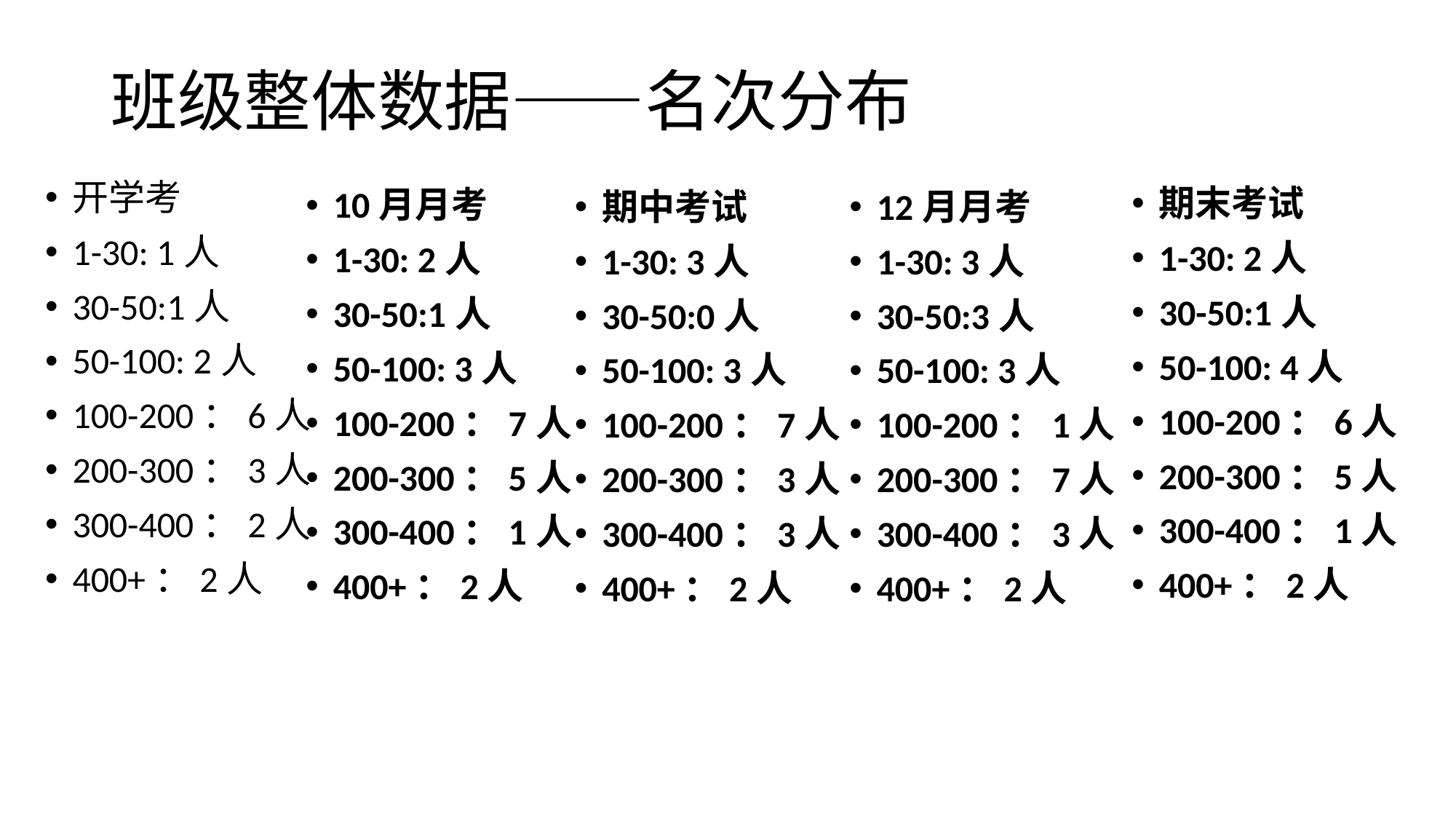

# 班级整体数据——名次分布
开学考
1-30: 1人
30-50:1人
50-100: 2人
100-200：6人
200-300：3人
300-400：2人
400+：2人
期末考试
1-30: 2人
30-50:1人
50-100: 4人
100-200：6人
200-300：5人
300-400：1人
400+：2人

10月月考
1-30: 2人
30-50:1人
50-100: 3人
100-200：7人
200-300：5人
300-400：1人
400+：2人

期中考试
1-30: 3人
30-50:0人
50-100: 3人
100-200：7人
200-300：3人
300-400：3人
400+：2人

12月月考
1-30: 3人
30-50:3人
50-100: 3人
100-200：1人
200-300：7人
300-400：3人
400+：2人